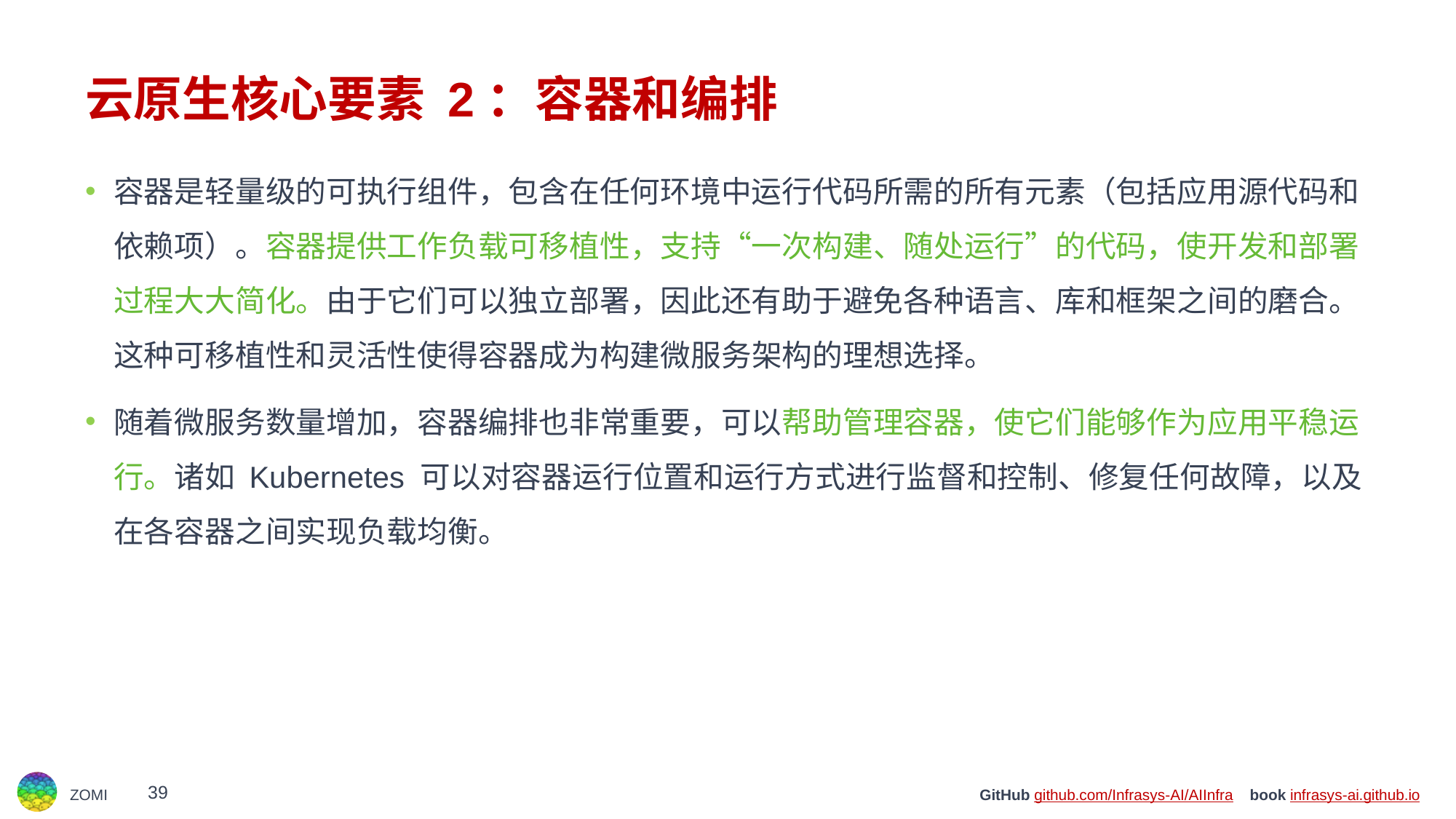

# 云原生核心要素 2：容器和编排
容器是轻量级的可执行组件，包含在任何环境中运行代码所需的所有元素（包括应用源代码和依赖项）。容器提供工作负载可移植性，支持“一次构建、随处运行”的代码，使开发和部署过程大大简化。由于它们可以独立部署，因此还有助于避免各种语言、库和框架之间的磨合。这种可移植性和灵活性使得容器成为构建微服务架构的理想选择。
随着微服务数量增加，容器编排也非常重要，可以帮助管理容器，使它们能够作为应用平稳运行。诸如 Kubernetes 可以对容器运行位置和运行方式进行监督和控制、修复任何故障，以及在各容器之间实现负载均衡。